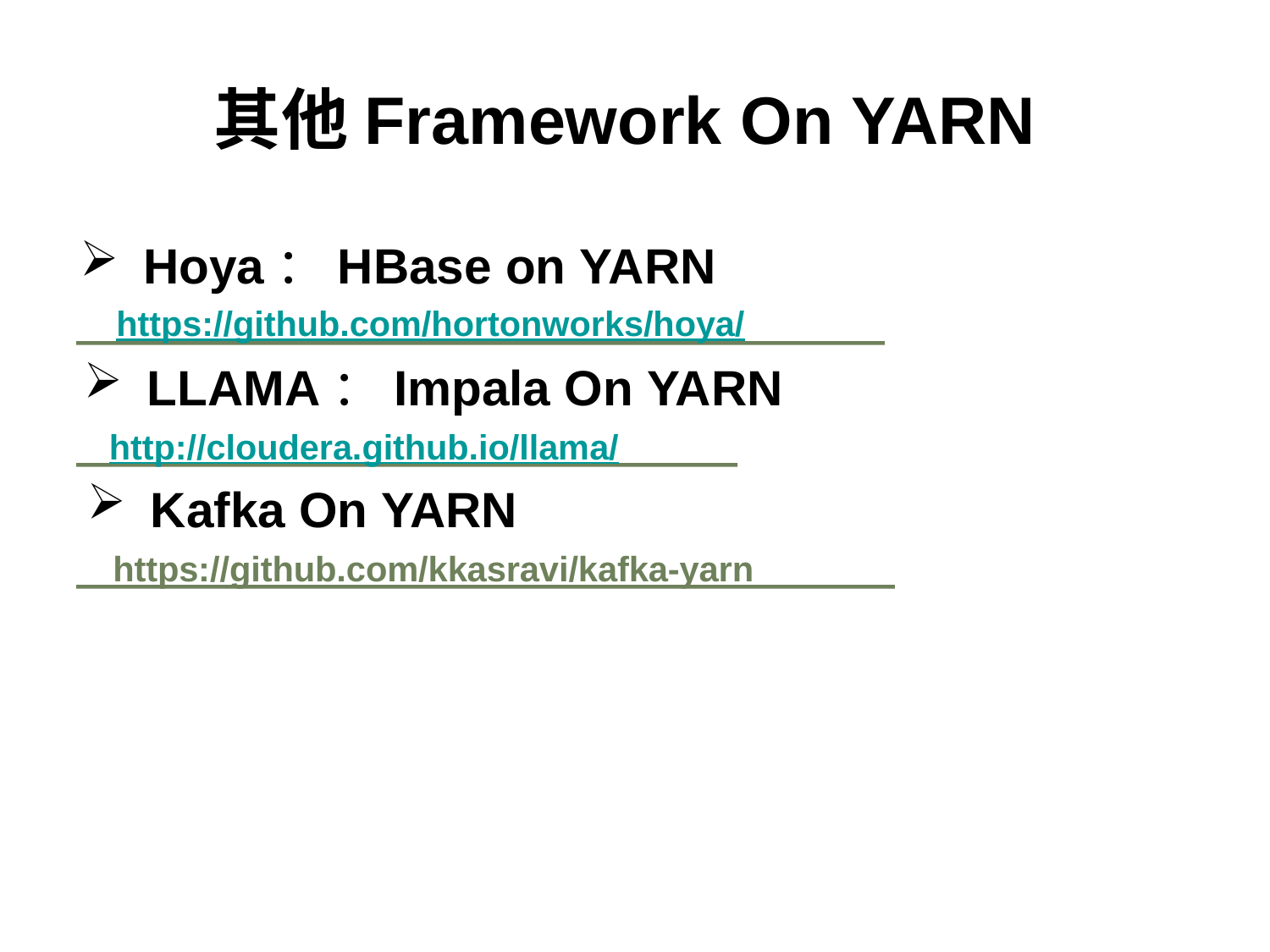

其他Framework On YARN
Hoya：HBase on YARN
https://github.com/hortonworks/hoya/

LLAMA：Impala On YARN
http://cloudera.github.io/llama/

Kafka On YARN
https://github.com/kkasravi/kafka-yarn